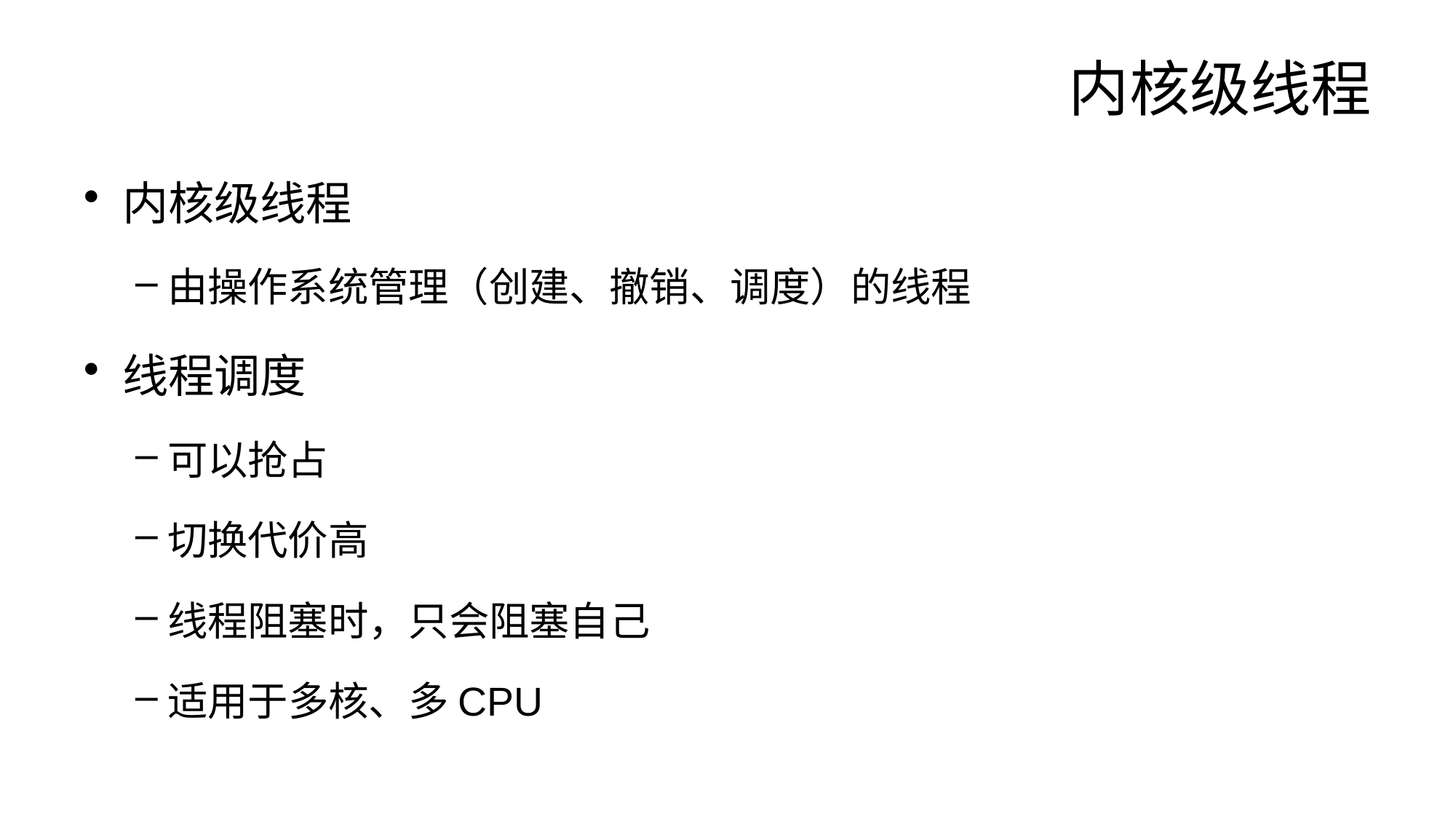

# 内核级线程
内核级线程
由操作系统管理（创建、撤销、调度）的线程
线程调度
可以抢占
切换代价高
线程阻塞时，只会阻塞自己
适用于多核、多CPU